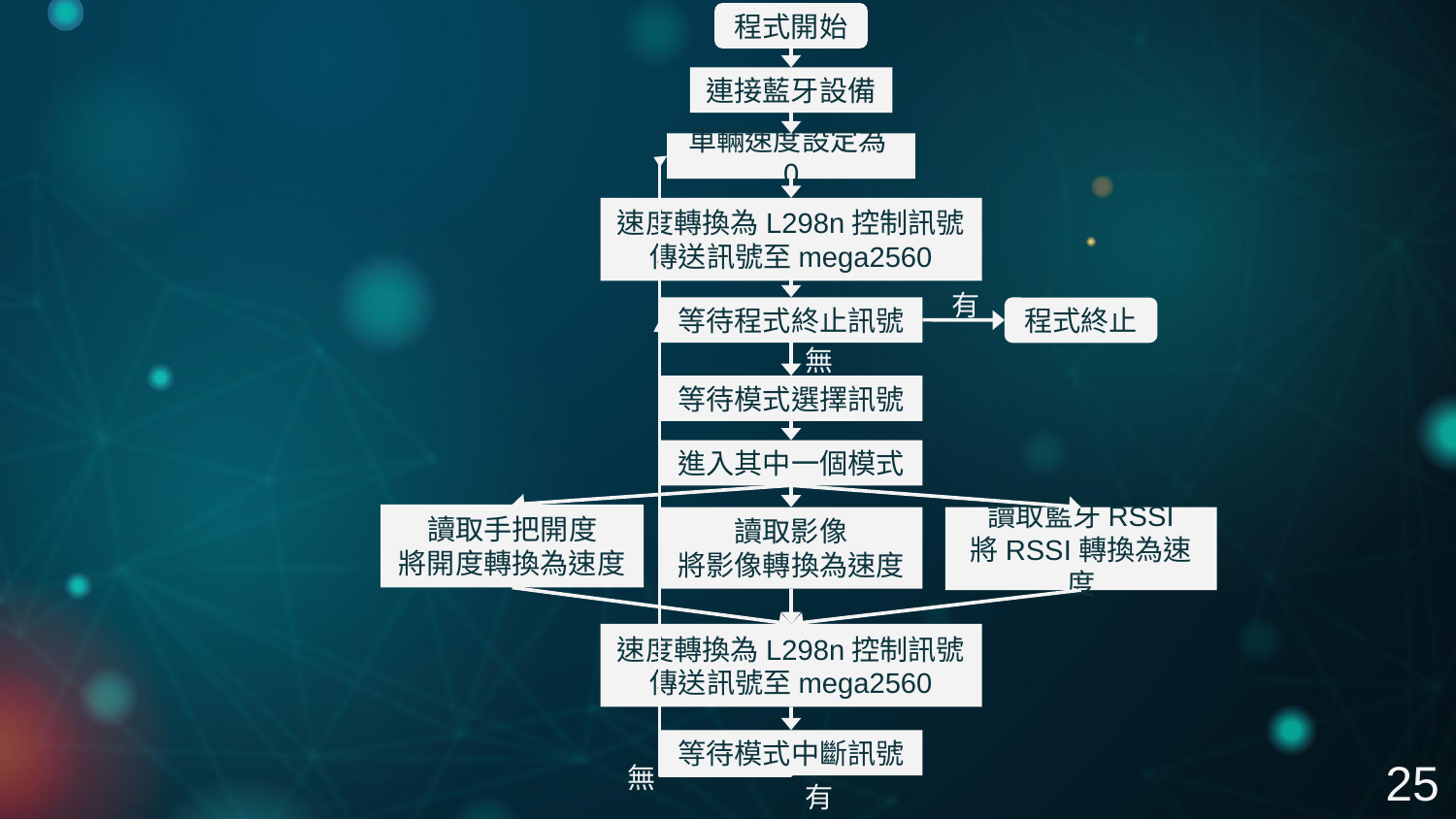

程式開始
連接藍牙設備
車輛速度設定為0
速度轉換為L298n控制訊號
傳送訊號至mega2560
有
等待程式終止訊號
程式終止
無
等待模式選擇訊號
進入其中一個模式
讀取手把開度
將開度轉換為速度
讀取影像
將影像轉換為速度
讀取藍牙RSSI
將RSSI轉換為速度
速度轉換為L298n控制訊號
傳送訊號至mega2560
等待模式中斷訊號
無
有